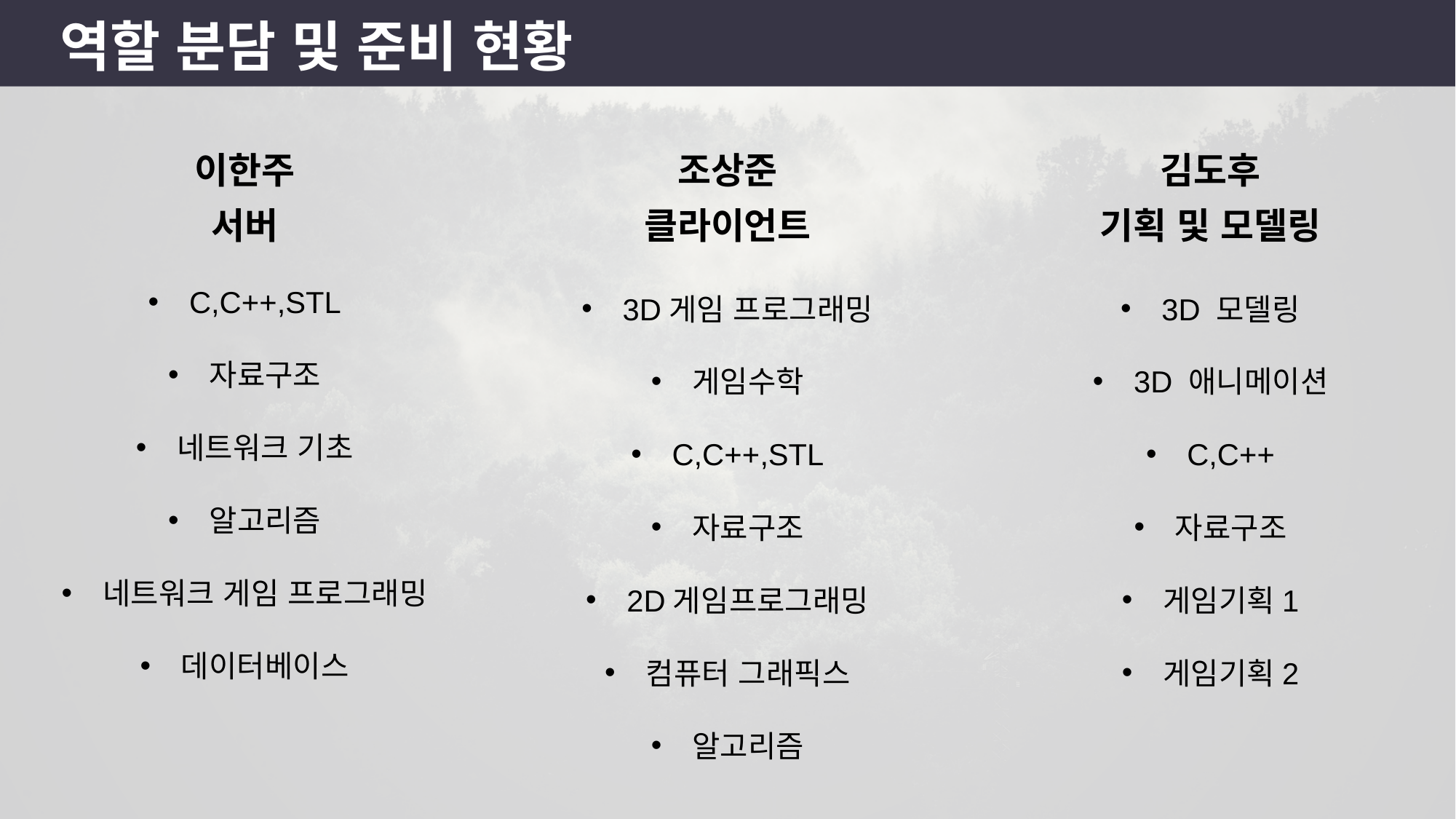

역할 분담 및 준비 현황
이한주
조상준
김도후
클라이언트

3D게임 프로그래밍

게임수학

C,C++,STL

자료구조

2D게임프로그래밍

컴퓨터 그래픽스

알고리즘
기획 및 모델링

3D 모델링

3D 애니메이션

C,C++

자료구조

게임기획1

게임기획2

서버

C,C++,STL

자료구조

네트워크 기초

알고리즘

네트워크 게임 프로그래밍

데이터베이스